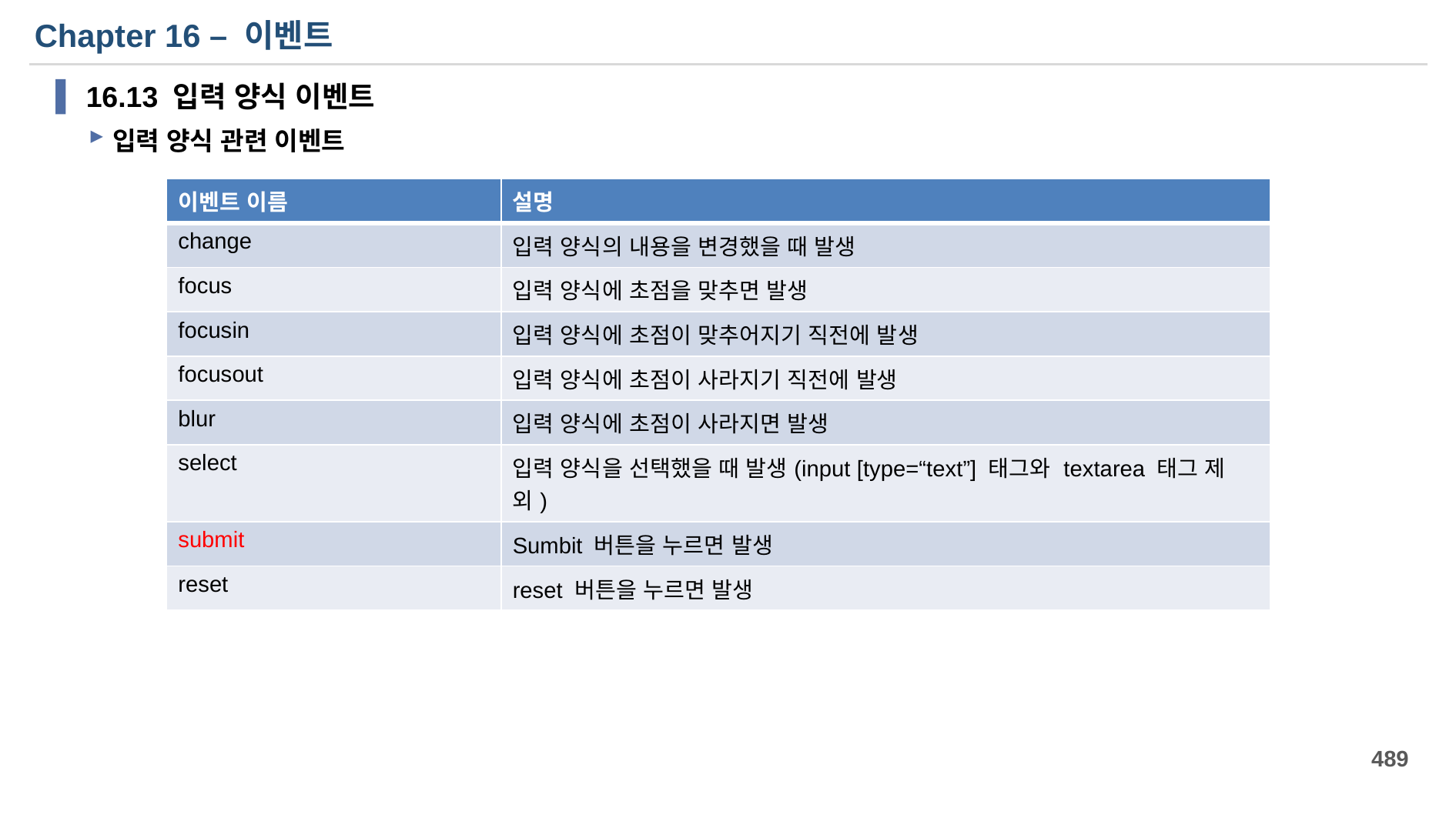

# Chapter 16 – 이벤트
16.13 입력 양식 이벤트
입력 양식 관련 이벤트

| 이벤트 이름 | 설명 |
| --- | --- |
| change | 입력 양식의 내용을 변경했을 때 발생 |
| focus | 입력 양식에 초점을 맞추면 발생 |
| focusin | 입력 양식에 초점이 맞추어지기 직전에 발생 |
| focusout | 입력 양식에 초점이 사라지기 직전에 발생 |
| blur | 입력 양식에 초점이 사라지면 발생 |
| select | 입력 양식을 선택했을 때 발생(input [type=“text”] 태그와 textarea 태그 제외) |
| submit | Sumbit 버튼을 누르면 발생 |
| reset | reset 버튼을 누르면 발생 |
489